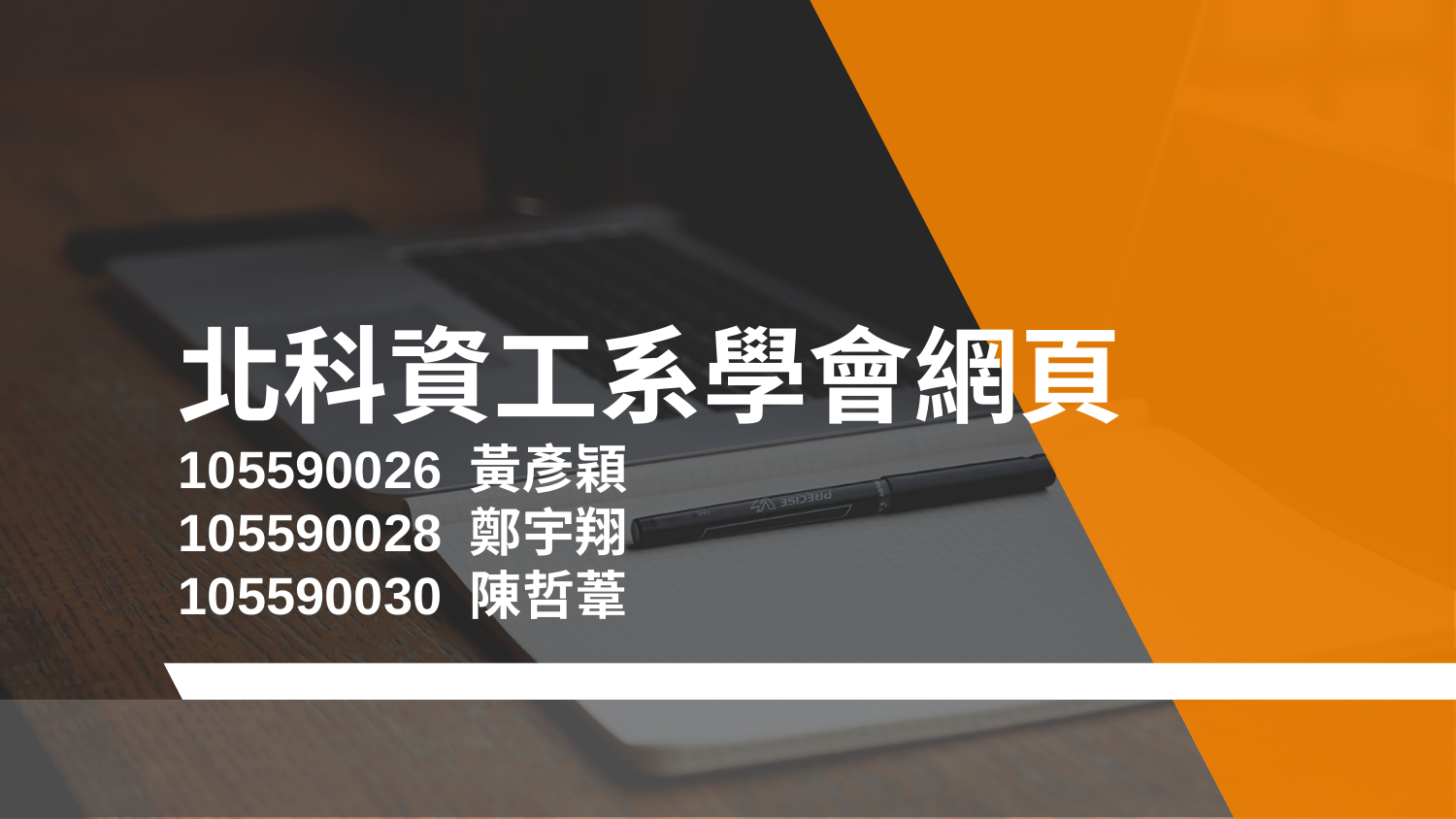

# 北科資工系學會網頁 105590026 黃彥穎 105590028 鄭宇翔 105590030 陳哲葦